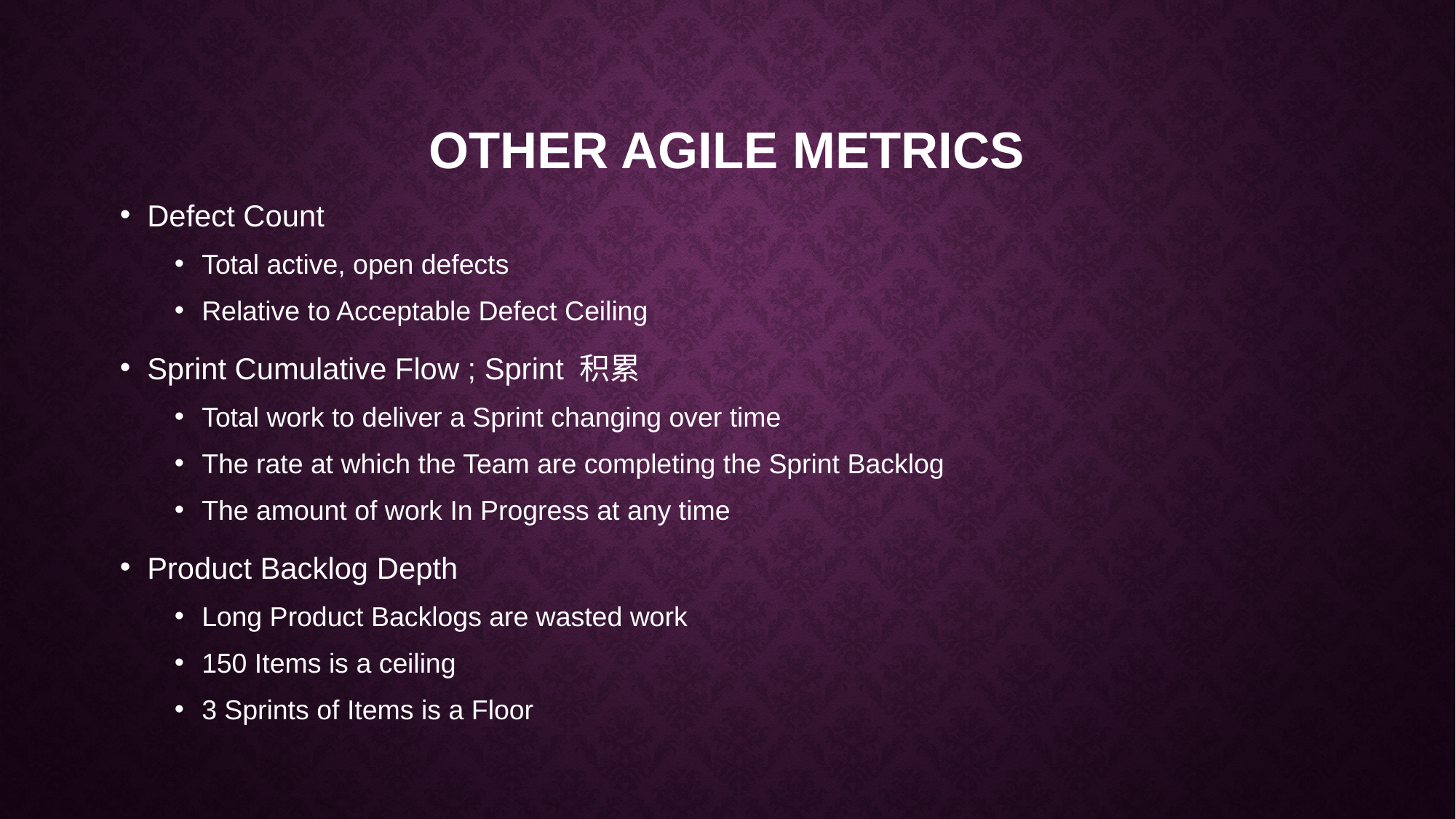

# Other agile metrics
Defect Count
Total active, open defects
Relative to Acceptable Defect Ceiling
Sprint Cumulative Flow ; Sprint 积累
Total work to deliver a Sprint changing over time
The rate at which the Team are completing the Sprint Backlog
The amount of work In Progress at any time
Product Backlog Depth
Long Product Backlogs are wasted work
150 Items is a ceiling
3 Sprints of Items is a Floor